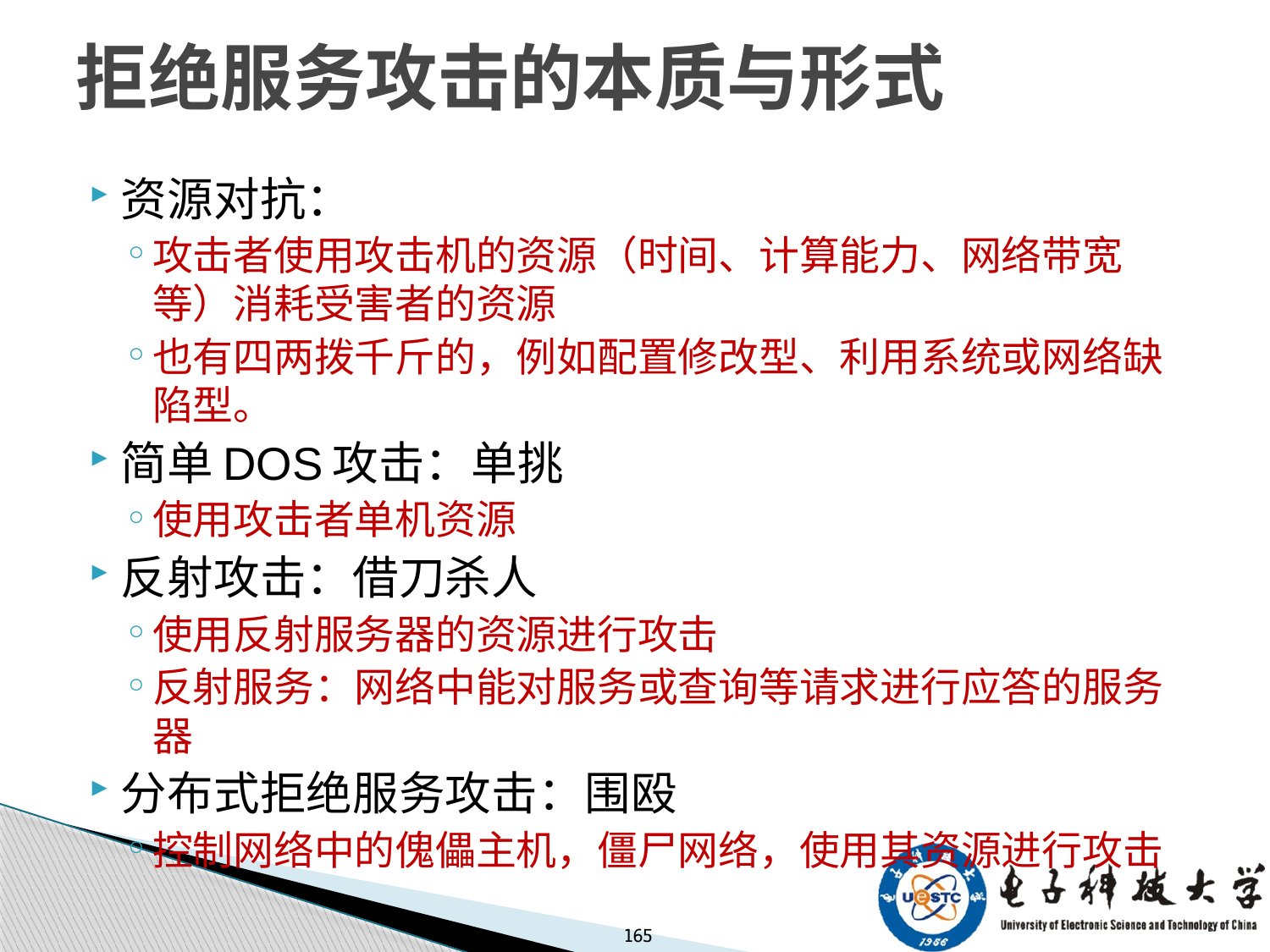

# 拒绝服务攻击的本质与形式
资源对抗：
攻击者使用攻击机的资源（时间、计算能力、网络带宽等）消耗受害者的资源
也有四两拨千斤的，例如配置修改型、利用系统或网络缺陷型。
简单DOS攻击：单挑
使用攻击者单机资源
反射攻击：借刀杀人
使用反射服务器的资源进行攻击
反射服务：网络中能对服务或查询等请求进行应答的服务器
分布式拒绝服务攻击：围殴
控制网络中的傀儡主机，僵尸网络，使用其资源进行攻击
165